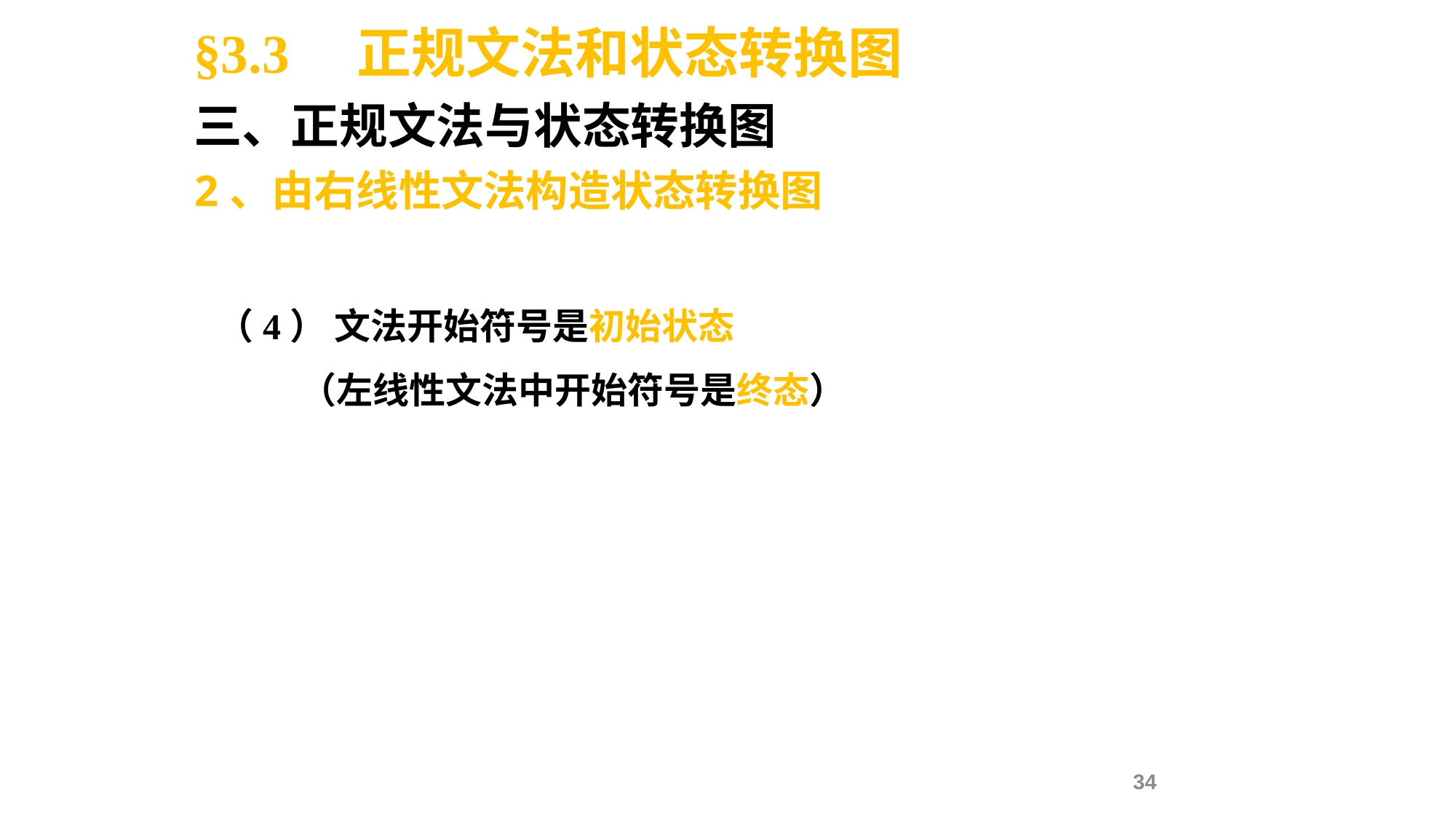

§3.3    正规文法和状态转换图
三、正规文法与状态转换图
2、由右线性文法构造状态转换图

（4） 文法开始符号是初始状态
         （左线性文法中开始符号是终态）

注：根据左线性文法对应的状态转换图分析文法的句子是一种自底向上的分析方法；但是，根据右线性文法对应的状态转换图分析文法的句子却是一种自上而下的分析方法。
34